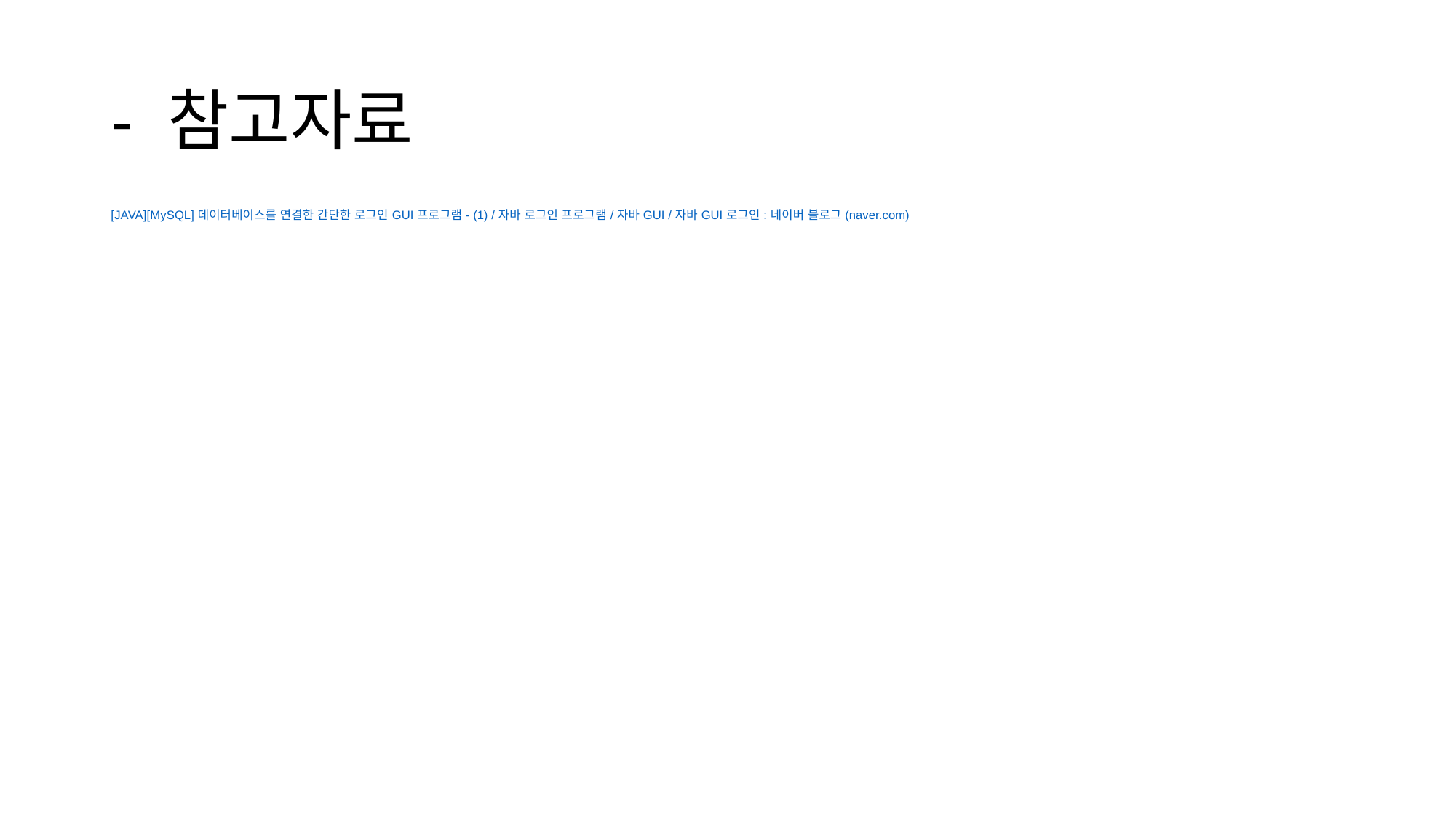

# - 참고자료
[JAVA][MySQL] 데이터베이스를 연결한 간단한 로그인 GUI 프로그램 - (1) / 자바 로그인 프로그램 / 자바 GUI / 자바 GUI 로그인 : 네이버 블로그 (naver.com)